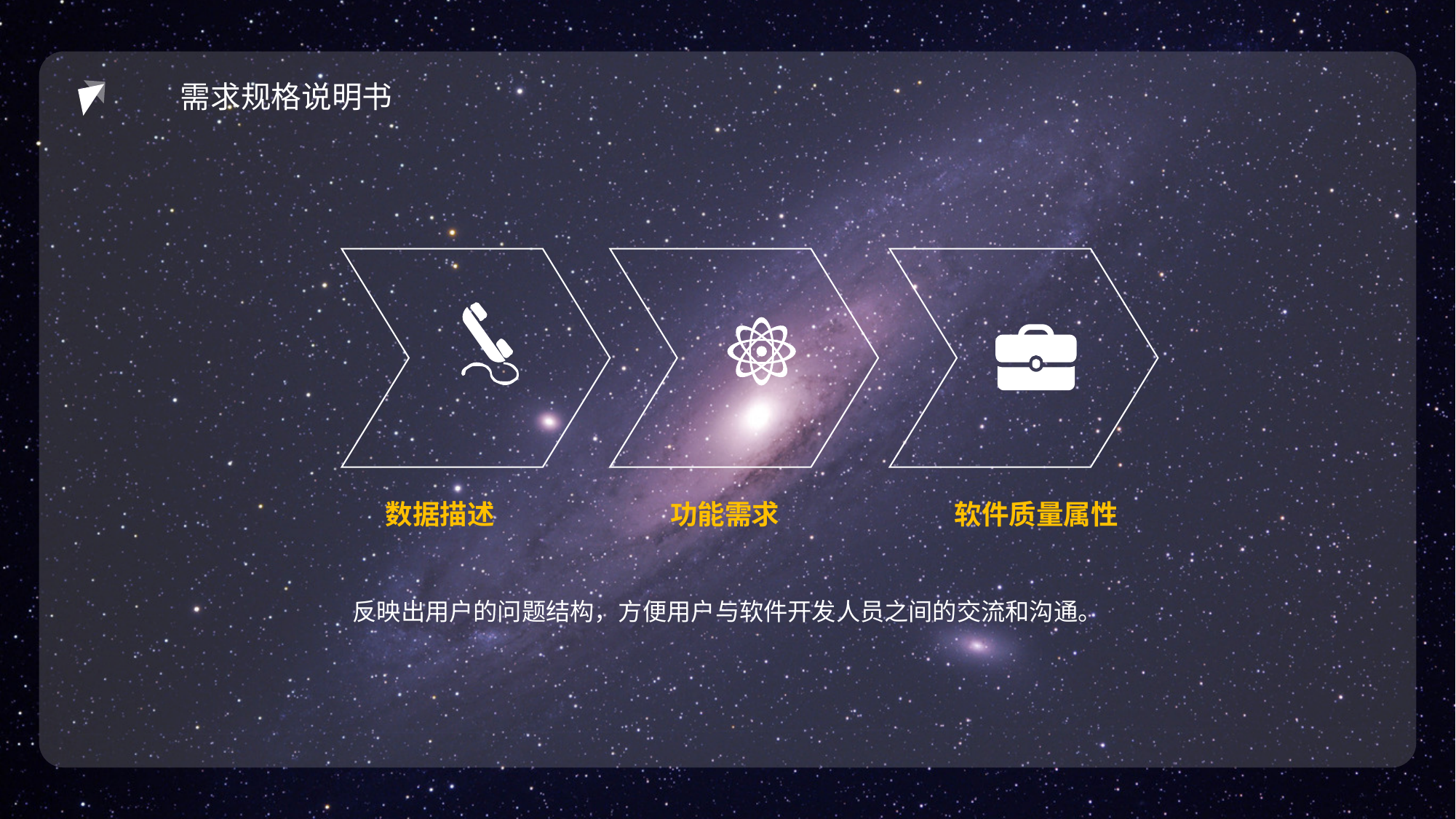

需求规格说明书

数据描述
功能需求
软件质量属性
反映出用户的问题结构，方便用户与软件开发人员之间的交流和沟通。